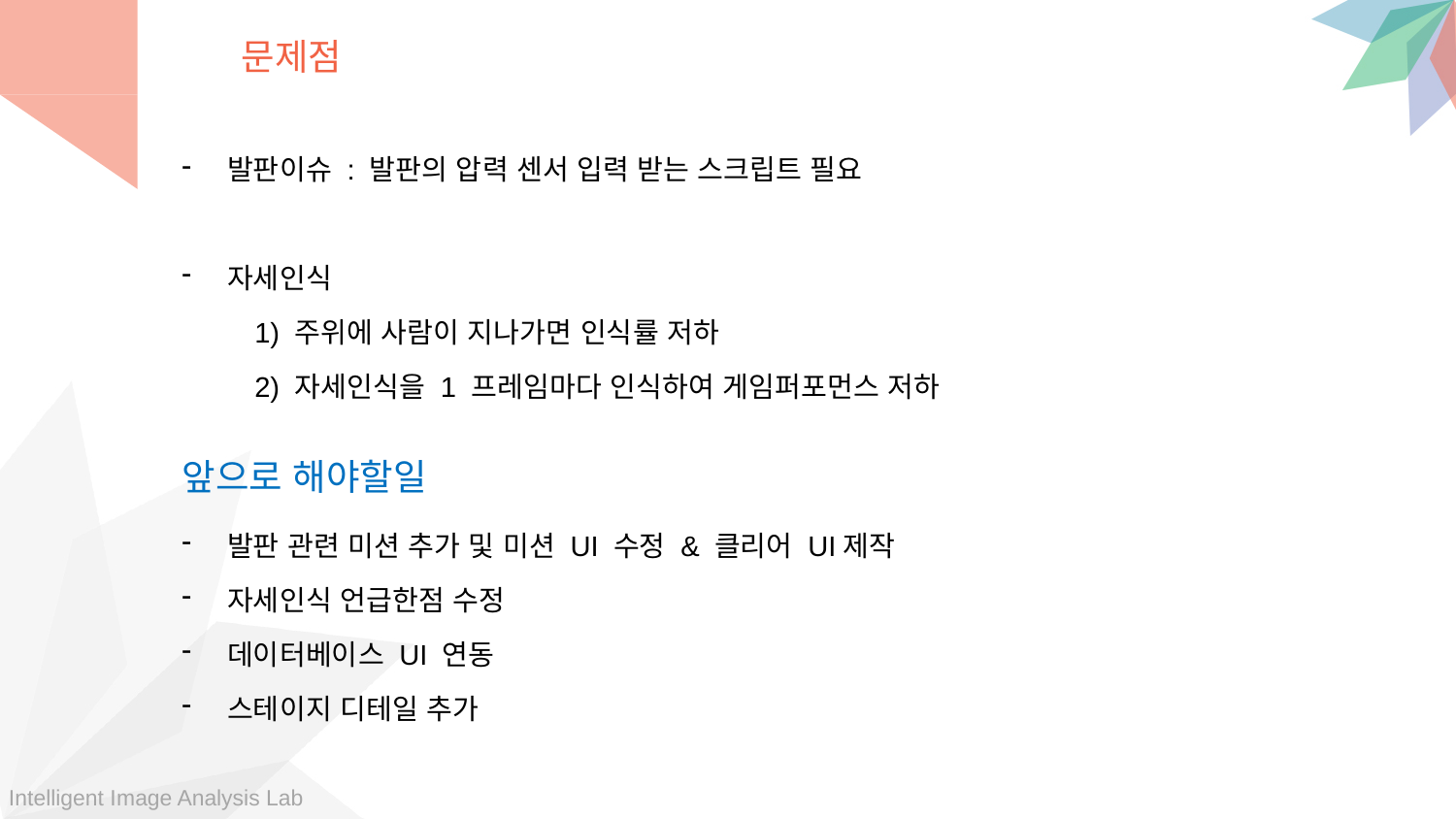

문제점
발판이슈 : 발판의 압력 센서 입력 받는 스크립트 필요

자세인식
1) 주위에 사람이 지나가면 인식률 저하
2) 자세인식을 1 프레임마다 인식하여 게임퍼포먼스 저하
앞으로 해야할일
발판 관련 미션 추가 및 미션 UI 수정 & 클리어 UI제작
자세인식 언급한점 수정
데이터베이스 UI 연동
스테이지 디테일 추가